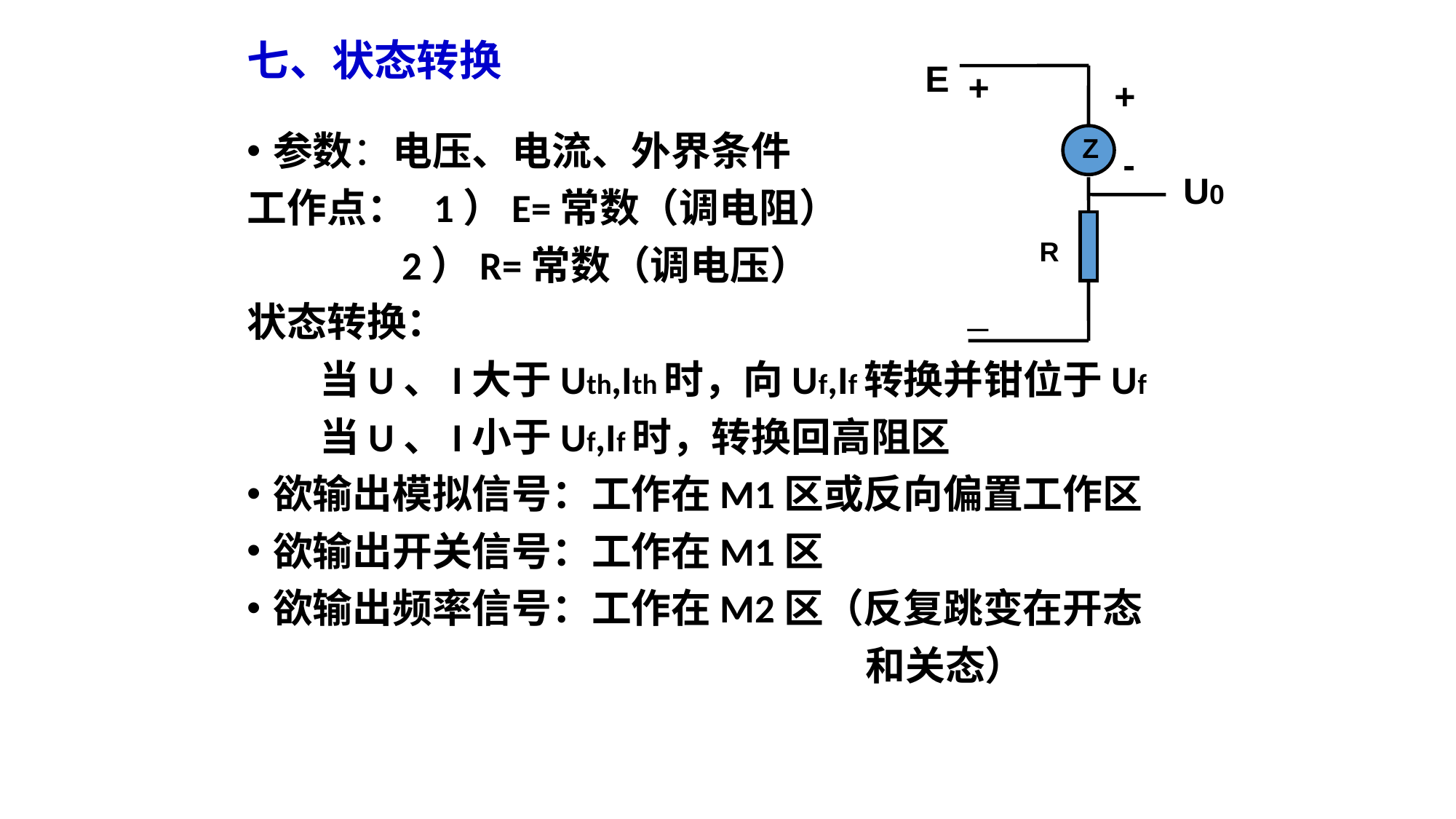

七、状态转换
E
+

+
Z
参数：电压、电流、外界条件
工作点：  1）E=常数（调电阻）
                 2）R=常数（调电压）
状态转换：
       当U、I大于Uth,Ith时，向Uf,If转换并钳位于Uf
       当U、I小于Uf,If时，转换回高阻区
欲输出模拟信号：工作在M1区或反向偏置工作区
欲输出开关信号：工作在M1区
欲输出频率信号：工作在M2区（反复跳变在开态
                                                                   和关态）

-
U0

R

_